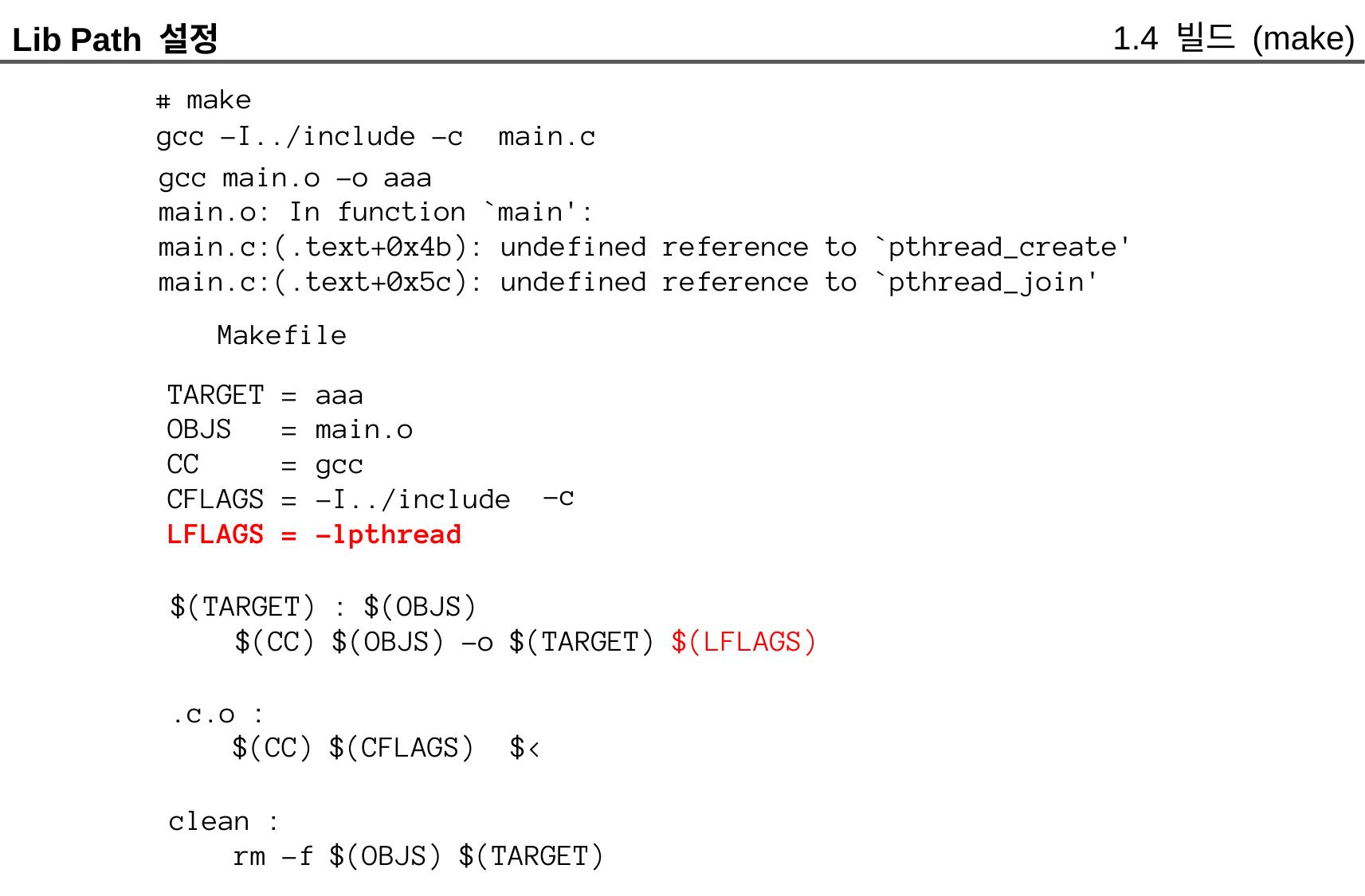

1.4 빌드 (make)
Lib Path 설정

	#  make

gcc  -I../include  -c
main.c
gcc  main.o  -o  aaa
main.o:  In  function  `main':
main.c:(.text+0x4b):  undefined  reference  to  `pthread_create'
main.c:(.text+0x5c):  undefined  reference  to  `pthread_join'

	Makefile

TARGET
OBJS
CC
CFLAGS
LFLAGS
=
=
=
=
=
aaa
main.o
gcc
-I../include
-lpthread
-c
$(TARGET)  :  $(OBJS)
	$(CC)  $(OBJS)  -o  $(TARGET)  $(LFLAGS)

.c.o  :
$(CC)  $(CFLAGS)
$<
clean  :
	rm  -f  $(OBJS)  $(TARGET)